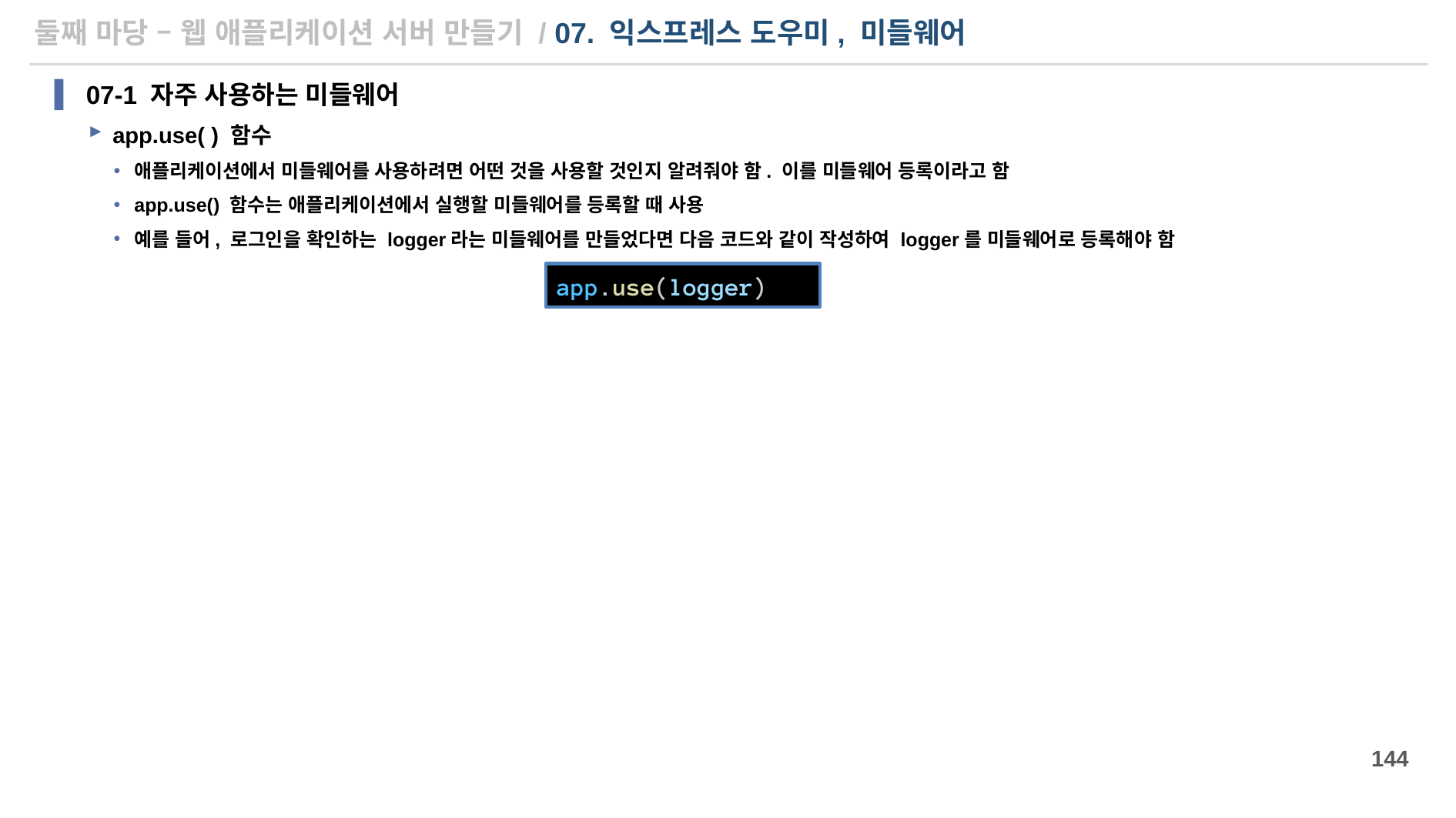

# 둘째 마당 – 웹 애플리케이션 서버 만들기 / 07. 익스프레스 도우미, 미들웨어
07-1 자주 사용하는 미들웨어
app.use( ) 함수
애플리케이션에서 미들웨어를 사용하려면 어떤 것을 사용할 것인지 알려줘야 함. 이를 미들웨어 등록이라고 함
app.use() 함수는 애플리케이션에서 실행할 미들웨어를 등록할 때 사용
예를 들어, 로그인을 확인하는 logger라는 미들웨어를 만들었다면 다음 코드와 같이 작성하여 logger를 미들웨어로 등록해야 함
app.use(logger)
144